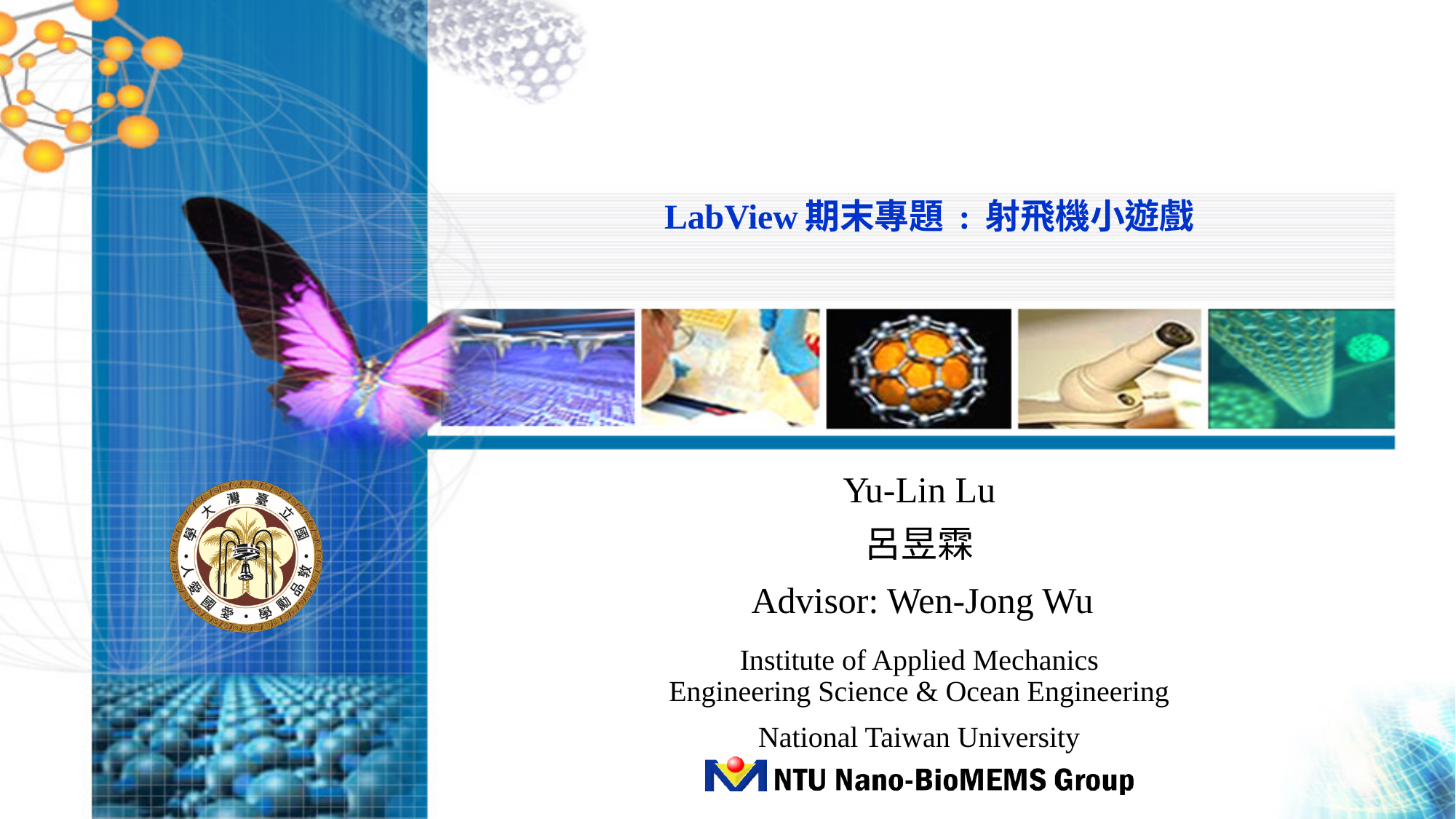

# LabView期末專題 : 射飛機小遊戲
Yu-Lin Lu
呂昱霖
Advisor: Wen-Jong Wu
Institute of Applied Mechanics
Engineering Science & Ocean Engineering
National Taiwan University